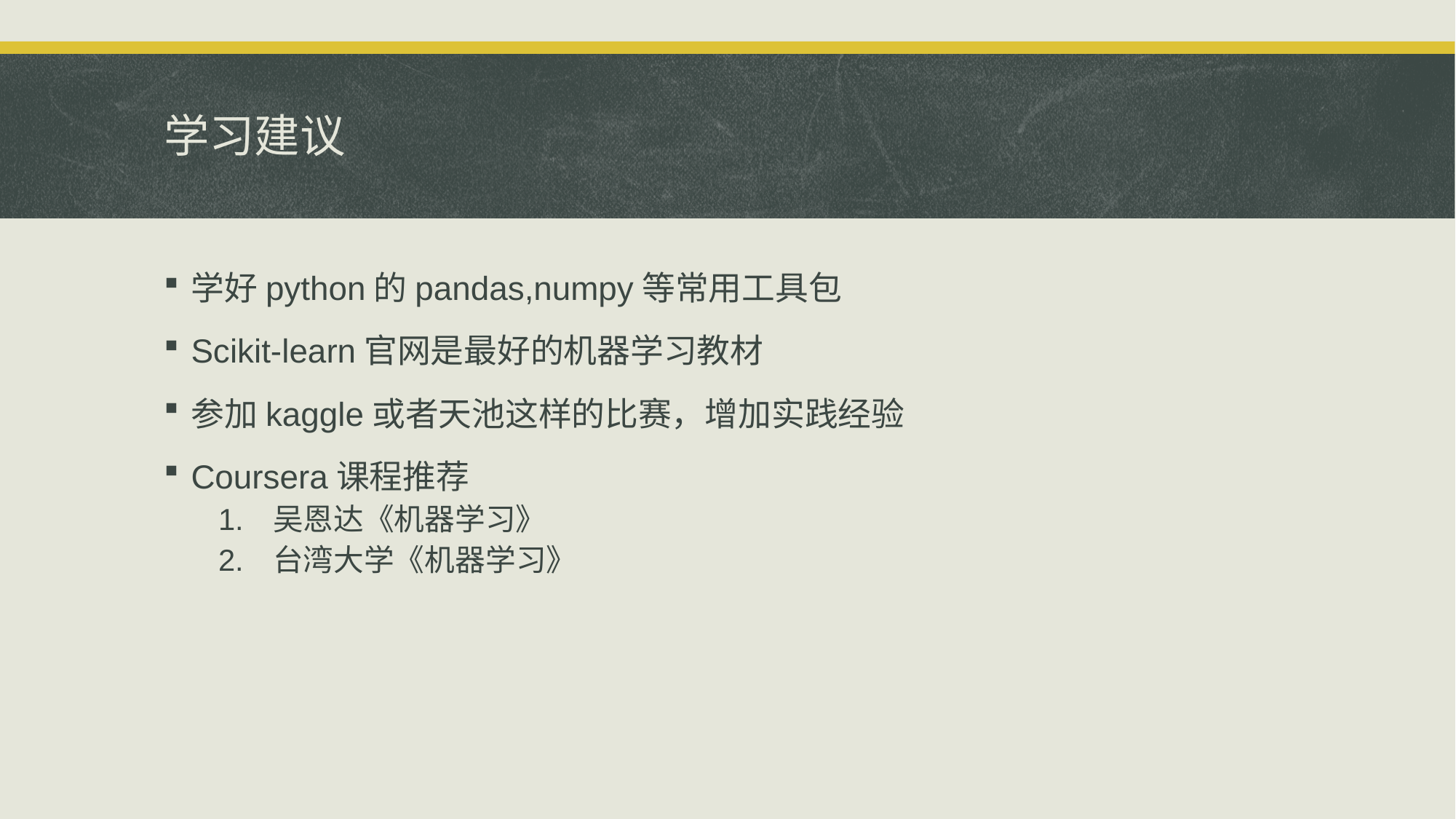

# 学习建议
学好python的pandas,numpy等常用工具包
Scikit-learn官网是最好的机器学习教材
参加kaggle或者天池这样的比赛，增加实践经验
Coursera课程推荐
吴恩达《机器学习》
台湾大学《机器学习》